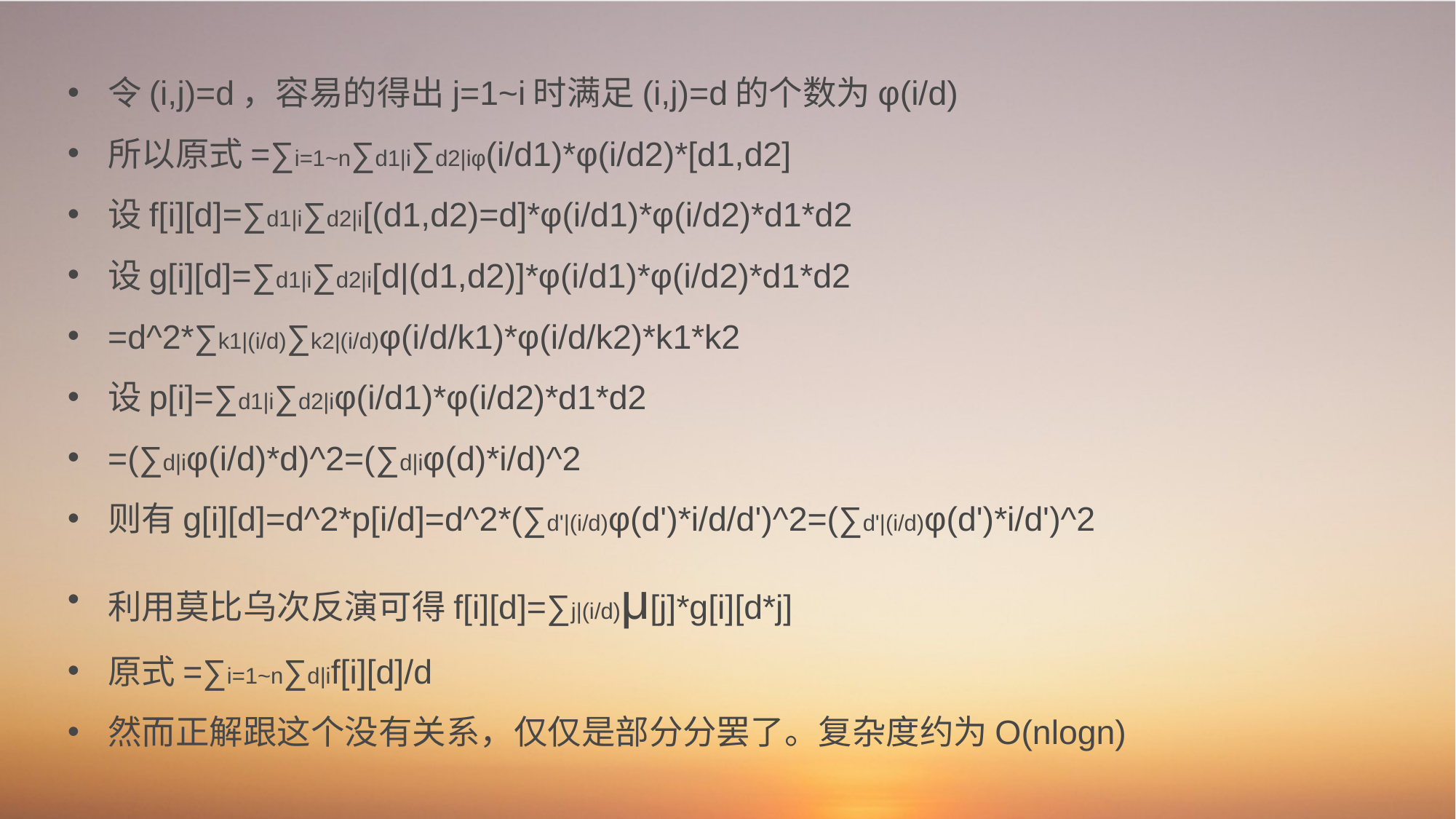

令(i,j)=d，容易的得出j=1~i时满足(i,j)=d的个数为φ(i/d)
所以原式=∑i=1~n∑d1|i∑d2|iφ(i/d1)*φ(i/d2)*[d1,d2]
设f[i][d]=∑d1|i∑d2|i[(d1,d2)=d]*φ(i/d1)*φ(i/d2)*d1*d2
设g[i][d]=∑d1|i∑d2|i[d|(d1,d2)]*φ(i/d1)*φ(i/d2)*d1*d2
=d^2*∑k1|(i/d)∑k2|(i/d)φ(i/d/k1)*φ(i/d/k2)*k1*k2
设p[i]=∑d1|i∑d2|iφ(i/d1)*φ(i/d2)*d1*d2
=(∑d|iφ(i/d)*d)^2=(∑d|iφ(d)*i/d)^2
则有g[i][d]=d^2*p[i/d]=d^2*(∑d'|(i/d)φ(d')*i/d/d')^2=(∑d'|(i/d)φ(d')*i/d')^2
利用莫比乌次反演可得f[i][d]=∑j|(i/d)μ[j]*g[i][d*j]
原式=∑i=1~n∑d|if[i][d]/d
然而正解跟这个没有关系，仅仅是部分分罢了。复杂度约为O(nlogn)